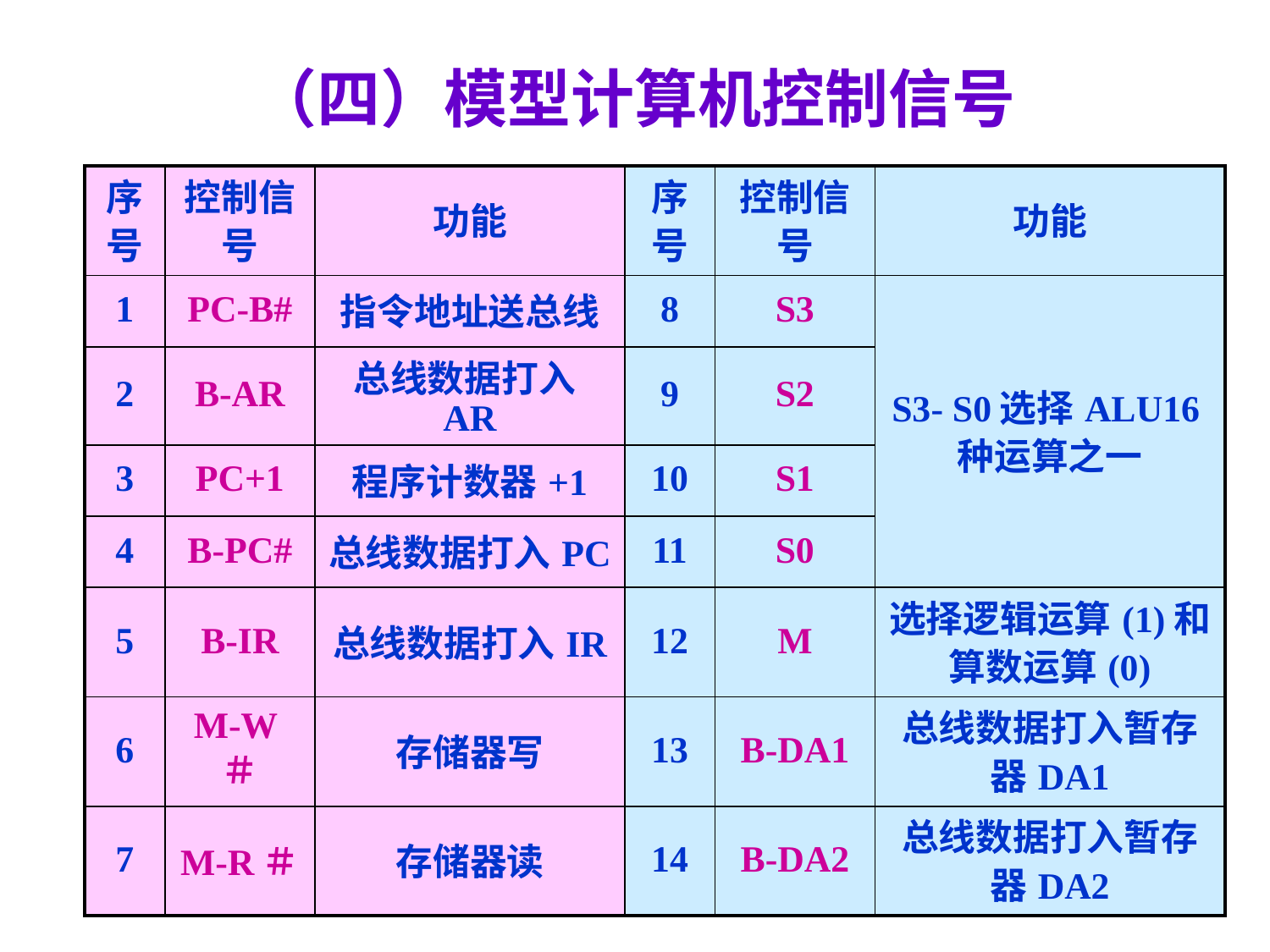

# （四）模型计算机控制信号
| 序号 | 控制信号 | 功能 | 序号 | 控制信号 | 功能 |
| --- | --- | --- | --- | --- | --- |
| 1 | PC-B# | 指令地址送总线 | 8 | S3 | S3- S0选择ALU16种运算之一 |
| 2 | B-AR | 总线数据打入AR | 9 | S2 |  |
| 3 | PC+1 | 程序计数器+1 | 10 | S1 |  |
| 4 | B-PC# | 总线数据打入PC | 11 | S0 |  |
| 5 | B-IR | 总线数据打入IR | 12 | M | 选择逻辑运算(1)和算数运算(0) |
| 6 | M-W＃ | 存储器写 | 13 | B-DA1 | 总线数据打入暂存器DA1 |
| 7 | M-R＃ | 存储器读 | 14 | B-DA2 | 总线数据打入暂存器DA2 |
53